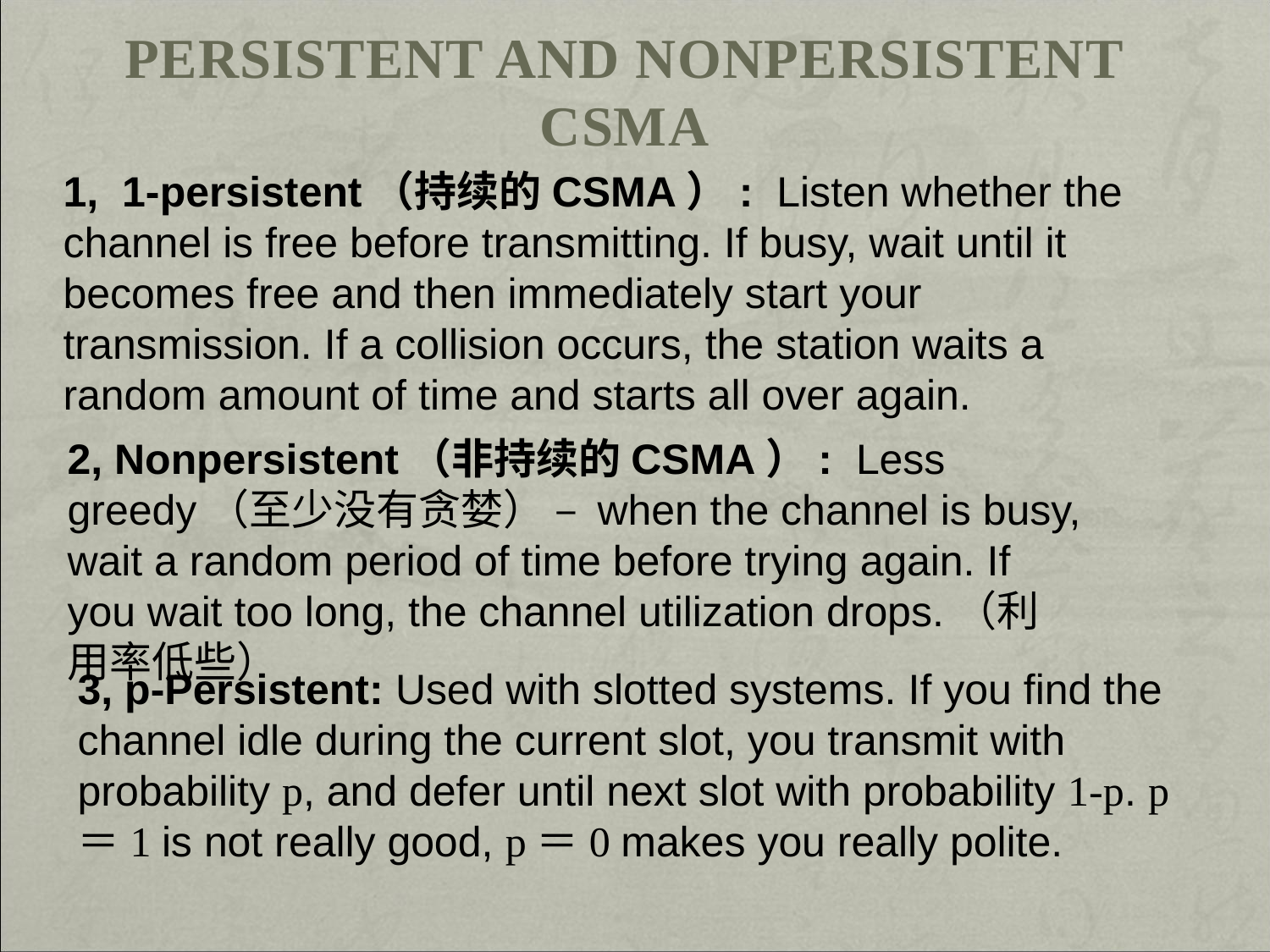

# Persistent and Nonpersistent CSMA
1,  1-persistent（持续的CSMA）:  Listen whether the channel is free before transmitting. If busy, wait until it becomes free and then immediately start your transmission. If a collision occurs, the station waits a random amount of time and starts all over again.
2, Nonpersistent（非持续的CSMA）:  Less greedy（至少没有贪婪） – when the channel is busy, wait a random period of time before trying again. If you wait too long, the channel utilization drops.（利用率低些）
3, p-Persistent: Used with slotted systems. If you find the channel idle during the current slot, you transmit with probability p, and defer until next slot with probability 1-p. p＝1 is not really good, p＝0 makes you really polite.
57